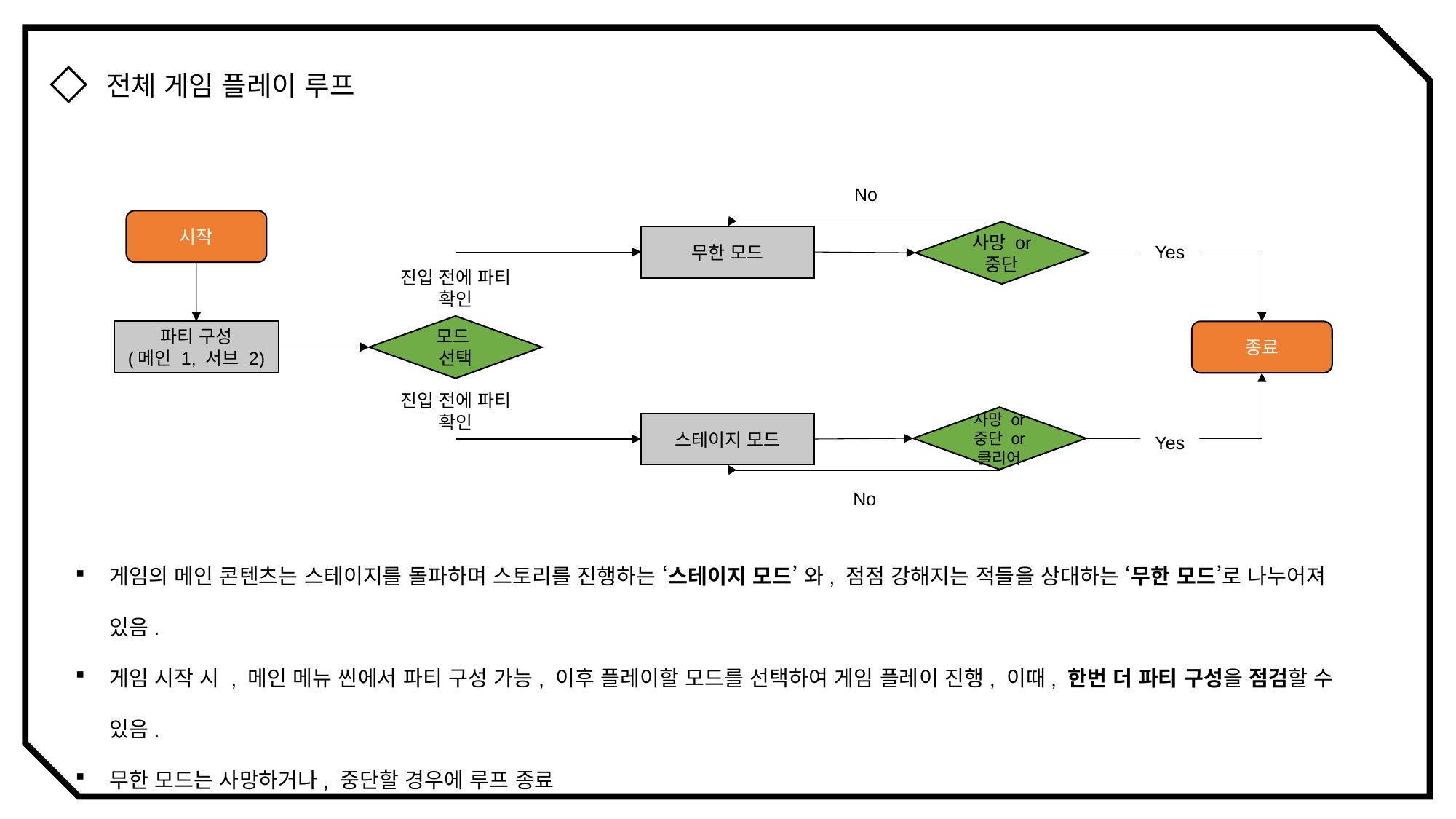

전체 게임 플레이 루프

No
시작
사망 or 중단
무한 모드
Yes
진입 전에 파티 확인
모드
선택
파티 구성
(메인 1, 서브 2)
종료
진입 전에 파티 확인
사망 or 중단 or 클리어
스테이지 모드
Yes
No
게임의 메인 콘텐츠는 스테이지를 돌파하며 스토리를 진행하는 ‘스테이지 모드’ 와, 점점 강해지는 적들을 상대하는 ‘무한 모드’로 나누어져 있음.
게임 시작 시 , 메인 메뉴 씬에서 파티 구성 가능, 이후 플레이할 모드를 선택하여 게임 플레이 진행, 이때, 한번 더 파티 구성을 점검할 수 있음.
무한 모드는 사망하거나, 중단할 경우에 루프 종료
스테이지 모드는 사망하거나, 중단하거나, 클리어할 경우 루프 종료.